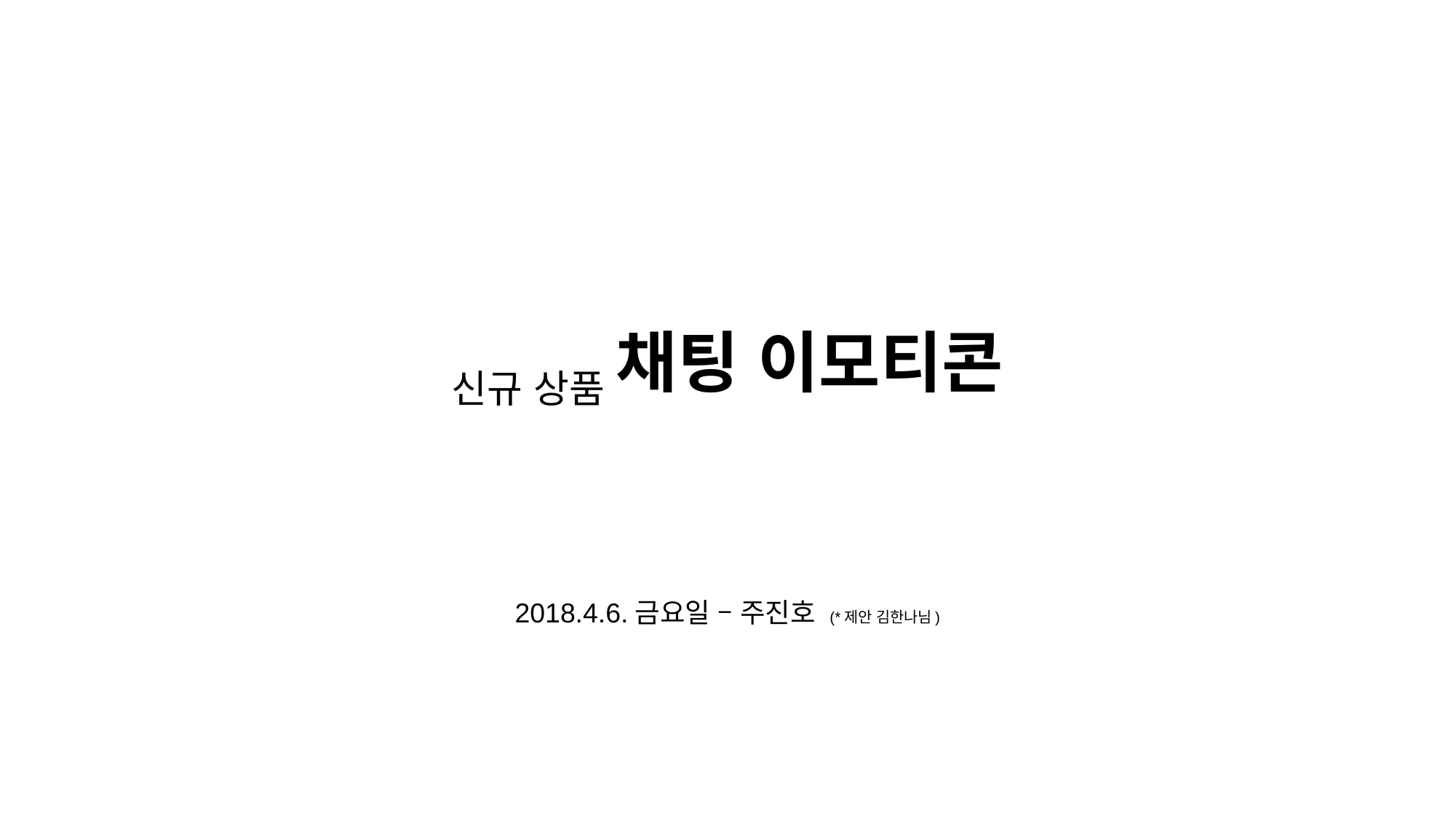

# 신규 상품 채팅 이모티콘
2018.4.6.금요일 – 주진호 (*제안 김한나님)